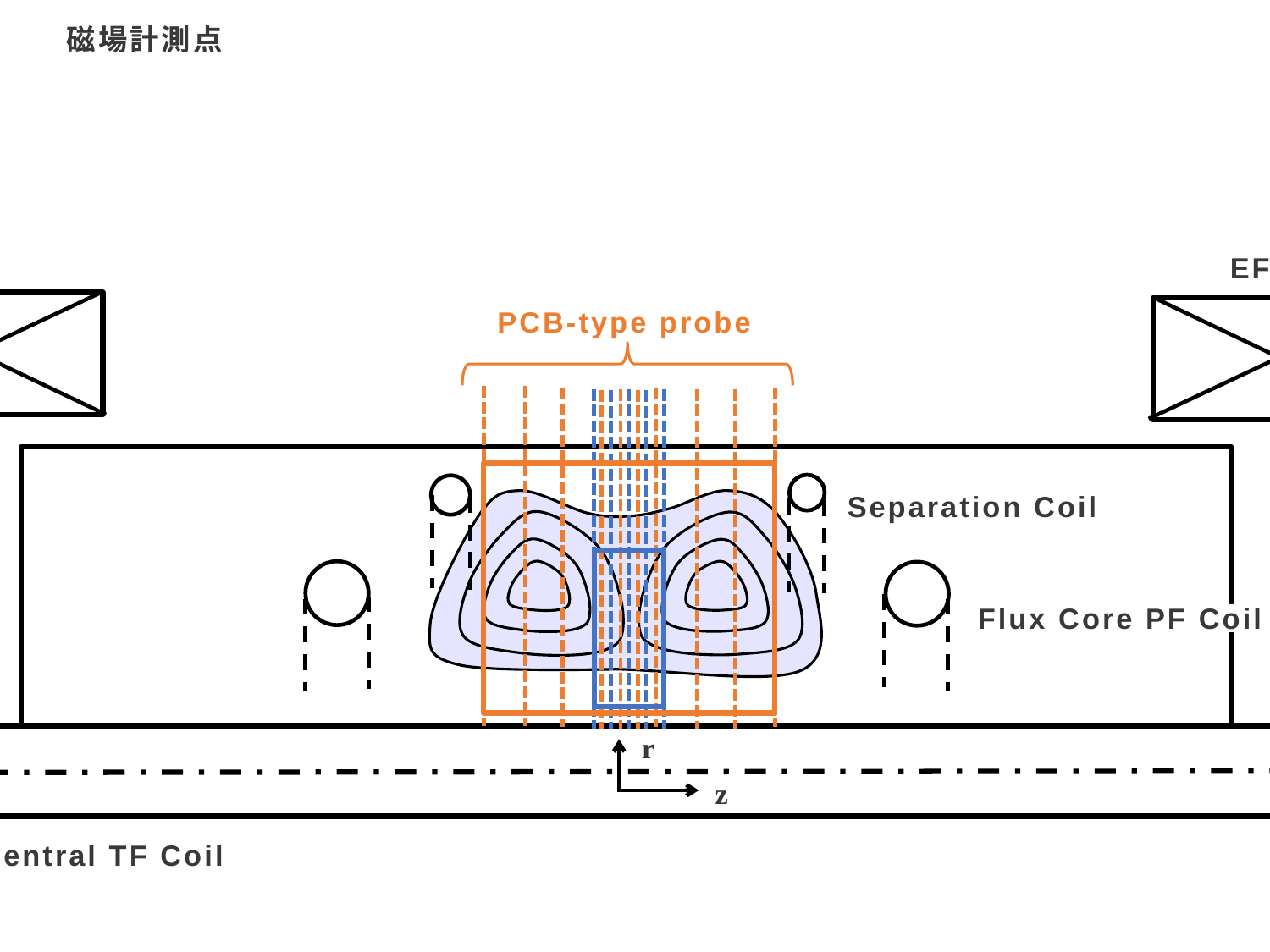

# 磁場計測点

EF Coil
PCB-type probe

Separation Coil

Flux Core PF Coil
r

z
θ
Central TF Coil